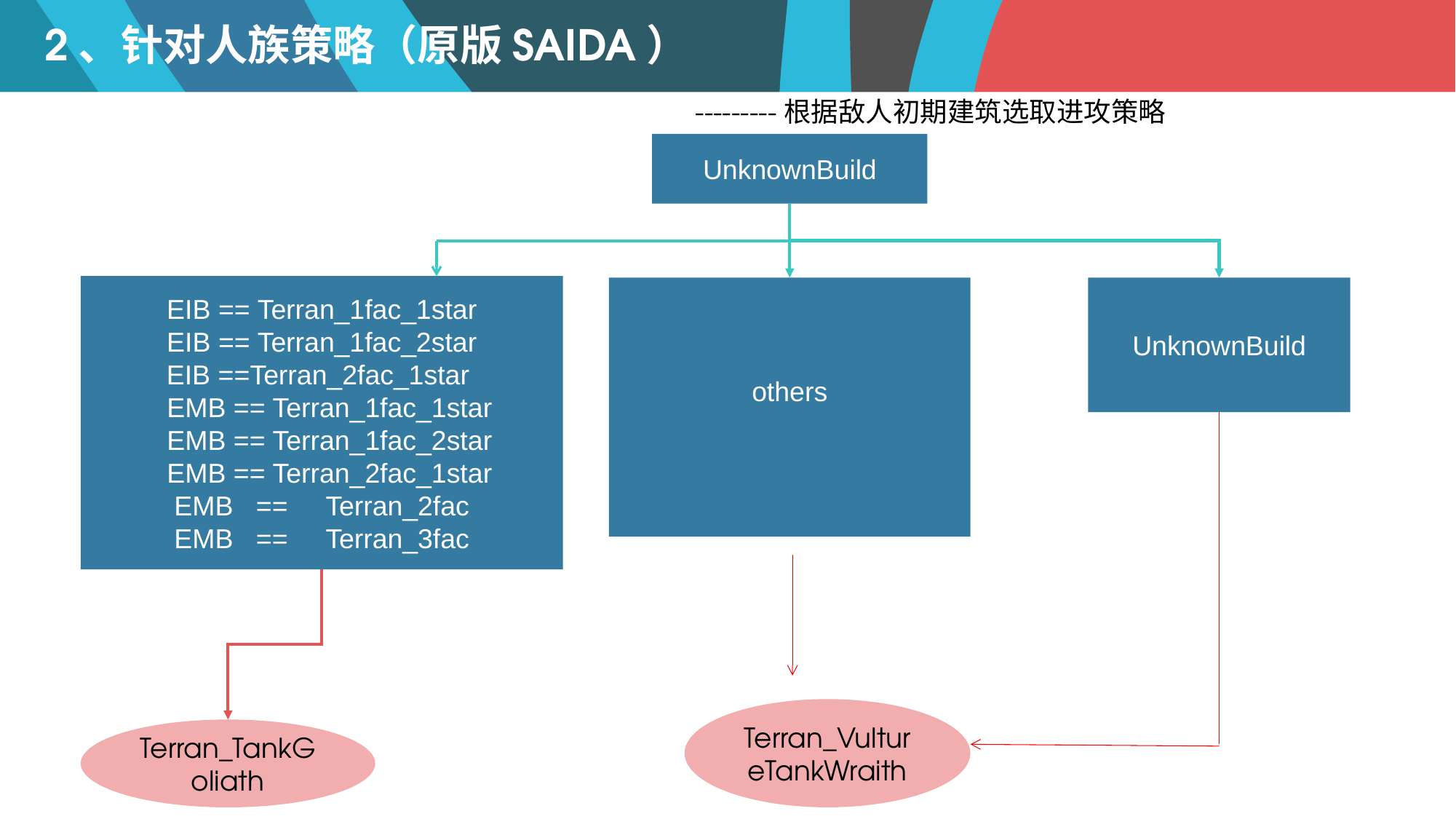

2、针对人族策略（原版SAIDA）
---------根据敌人初期建筑选取进攻策略

UnknownBuild

 EIB == Terran_1fac_1star
 EIB == Terran_1fac_2star
EIB ==Terran_2fac_1star
   EMB == Terran_1fac_1star
   EMB == Terran_1fac_2star
   EMB == Terran_2fac_1star
EMB   ==     Terran_2fac
EMB   ==     Terran_3fac
others

UnknownBuild
Terran_VultureTankWraith
Terran_TankGoliath